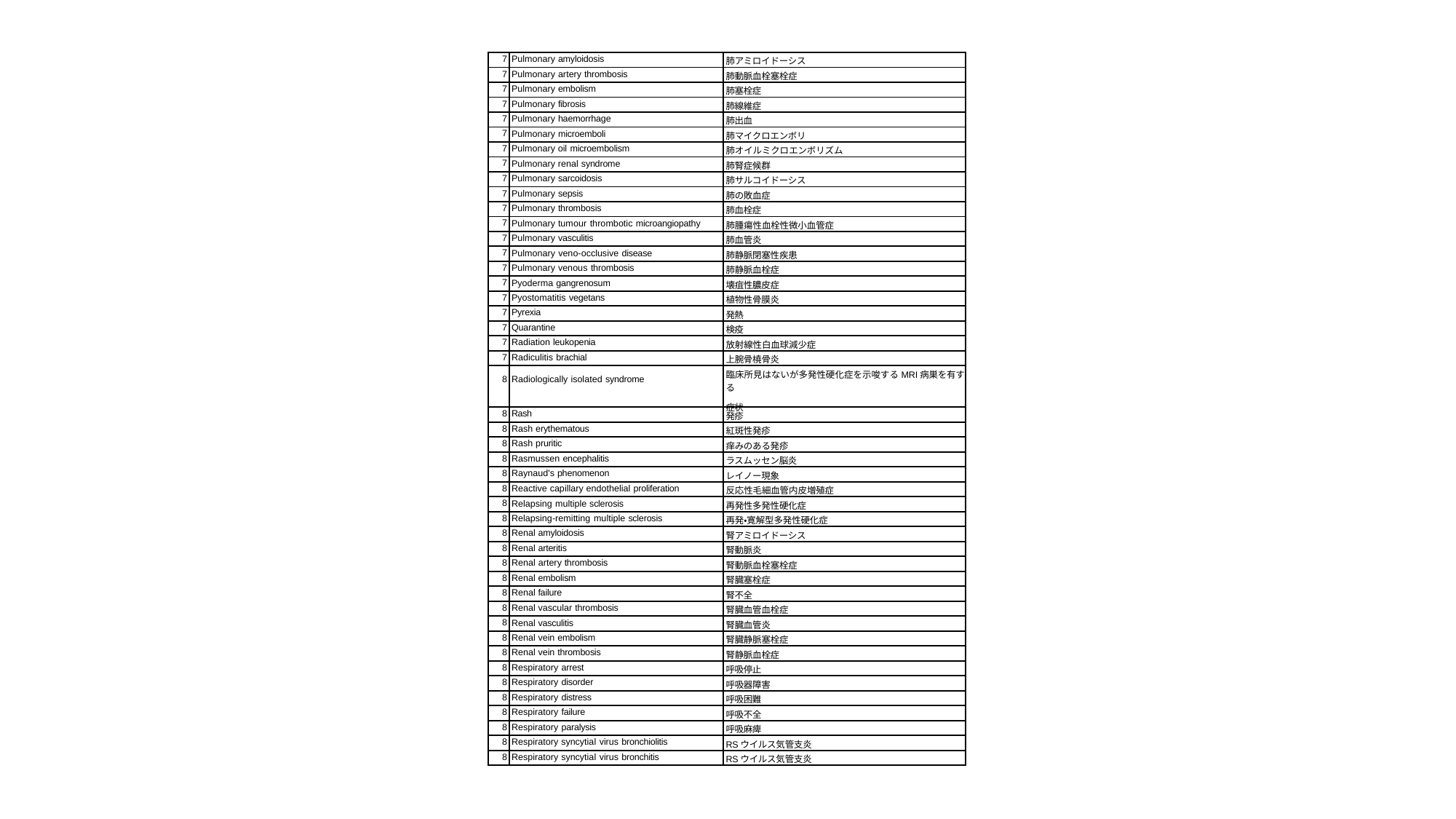

| 7 | Pulmonary amyloidosis | 肺アミロイドーシス |
| --- | --- | --- |
| 7 | Pulmonary artery thrombosis | 肺動脈血栓塞栓症 |
| 7 | Pulmonary embolism | 肺塞栓症 |
| 7 | Pulmonary fibrosis | 肺線維症 |
| 7 | Pulmonary haemorrhage | 肺出血 |
| 7 | Pulmonary microemboli | 肺マイクロエンボリ |
| 7 | Pulmonary oil microembolism | 肺オイルミクロエンボリズム |
| 7 | Pulmonary renal syndrome | 肺腎症候群 |
| 7 | Pulmonary sarcoidosis | 肺サルコイドーシス |
| 7 | Pulmonary sepsis | 肺の敗血症 |
| 7 | Pulmonary thrombosis | 肺血栓症 |
| 7 | Pulmonary tumour thrombotic microangiopathy | 肺腫瘍性血栓性微小血管症 |
| 7 | Pulmonary vasculitis | 肺血管炎 |
| 7 | Pulmonary veno-occlusive disease | 肺静脈閉塞性疾患 |
| 7 | Pulmonary venous thrombosis | 肺静脈血栓症 |
| 7 | Pyoderma gangrenosum | 壊疽性膿皮症 |
| 7 | Pyostomatitis vegetans | 植物性骨膜炎 |
| 7 | Pyrexia | 発熱 |
| 7 | Quarantine | 検疫 |
| 7 | Radiation leukopenia | 放射線性白血球減少症 |
| 7 | Radiculitis brachial | 上腕骨橈骨炎 |
| 8 | Radiologically isolated syndrome | 臨床所見はないが多発性硬化症を示唆するMRI病巣を有する 症状 |
| 8 | Rash | 発疹 |
| 8 | Rash erythematous | 紅斑性発疹 |
| 8 | Rash pruritic | 痒みのある発疹 |
| 8 | Rasmussen encephalitis | ラスムッセン脳炎 |
| 8 | Raynaud's phenomenon | レイノー現象 |
| 8 | Reactive capillary endothelial proliferation | 反応性毛細血管内皮増殖症 |
| 8 | Relapsing multiple sclerosis | 再発性多発性硬化症 |
| 8 | Relapsing-remitting multiple sclerosis | 再発・寛解型多発性硬化症 |
| 8 | Renal amyloidosis | 腎アミロイドーシス |
| 8 | Renal arteritis | 腎動脈炎 |
| 8 | Renal artery thrombosis | 腎動脈血栓塞栓症 |
| 8 | Renal embolism | 腎臓塞栓症 |
| 8 | Renal failure | 腎不全 |
| 8 | Renal vascular thrombosis | 腎臓血管血栓症 |
| 8 | Renal vasculitis | 腎臓血管炎 |
| 8 | Renal vein embolism | 腎臓静脈塞栓症 |
| 8 | Renal vein thrombosis | 腎静脈血栓症 |
| 8 | Respiratory arrest | 呼吸停止 |
| 8 | Respiratory disorder | 呼吸器障害 |
| 8 | Respiratory distress | 呼吸困難 |
| 8 | Respiratory failure | 呼吸不全 |
| 8 | Respiratory paralysis | 呼吸麻痺 |
| 8 | Respiratory syncytial virus bronchiolitis | RSウイルス気管支炎 |
| 8 | Respiratory syncytial virus bronchitis | RSウイルス気管支炎 |
115 / 29 ページ